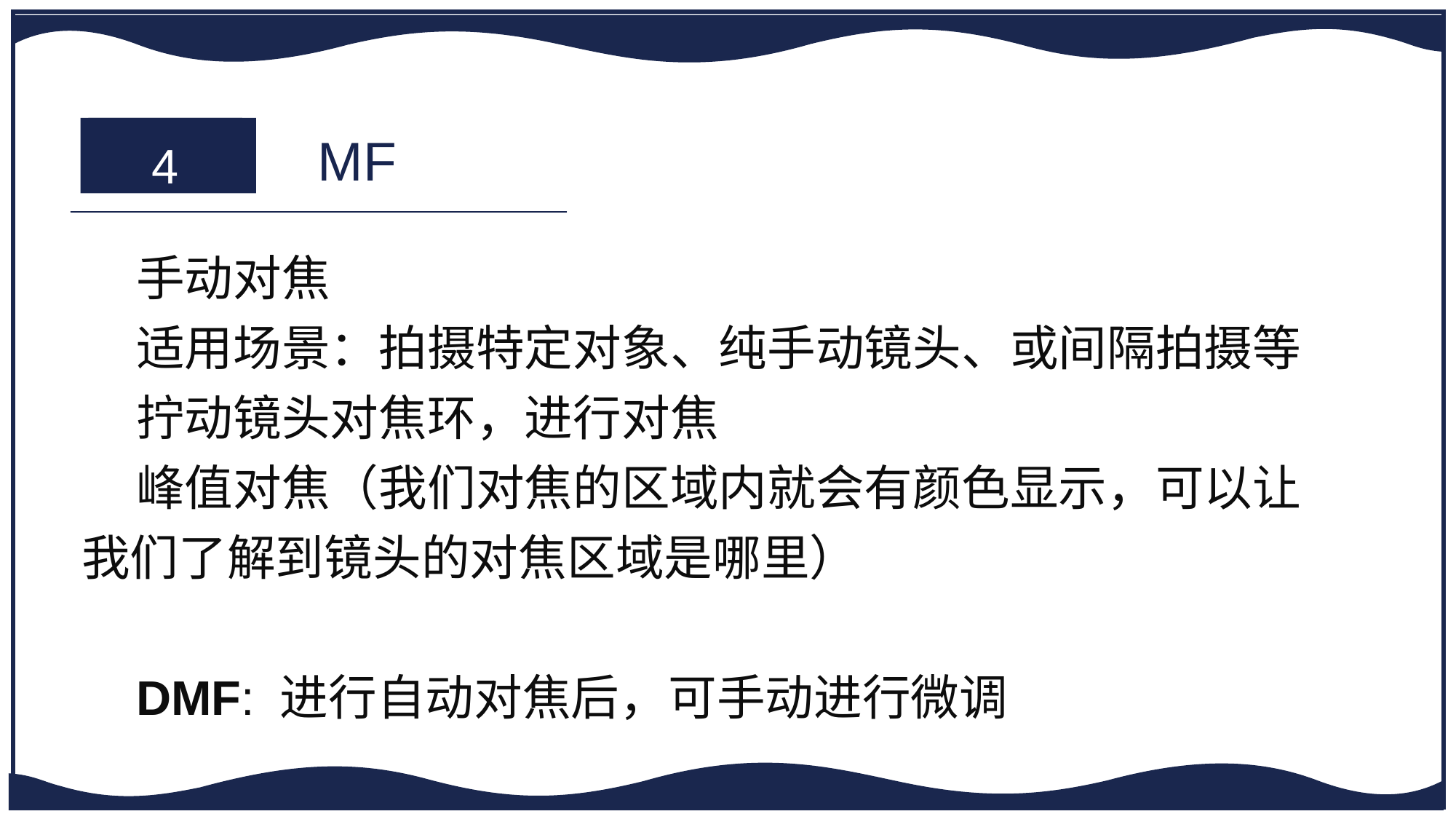

MF

4
手动对焦
适用场景：拍摄特定对象、纯手动镜头、或间隔拍摄等
拧动镜头对焦环，进行对焦
峰值对焦（我们对焦的区域内就会有颜色显示，可以让我们了解到镜头的对焦区域是哪里）

DMF: 进行自动对焦后，可手动进行微调